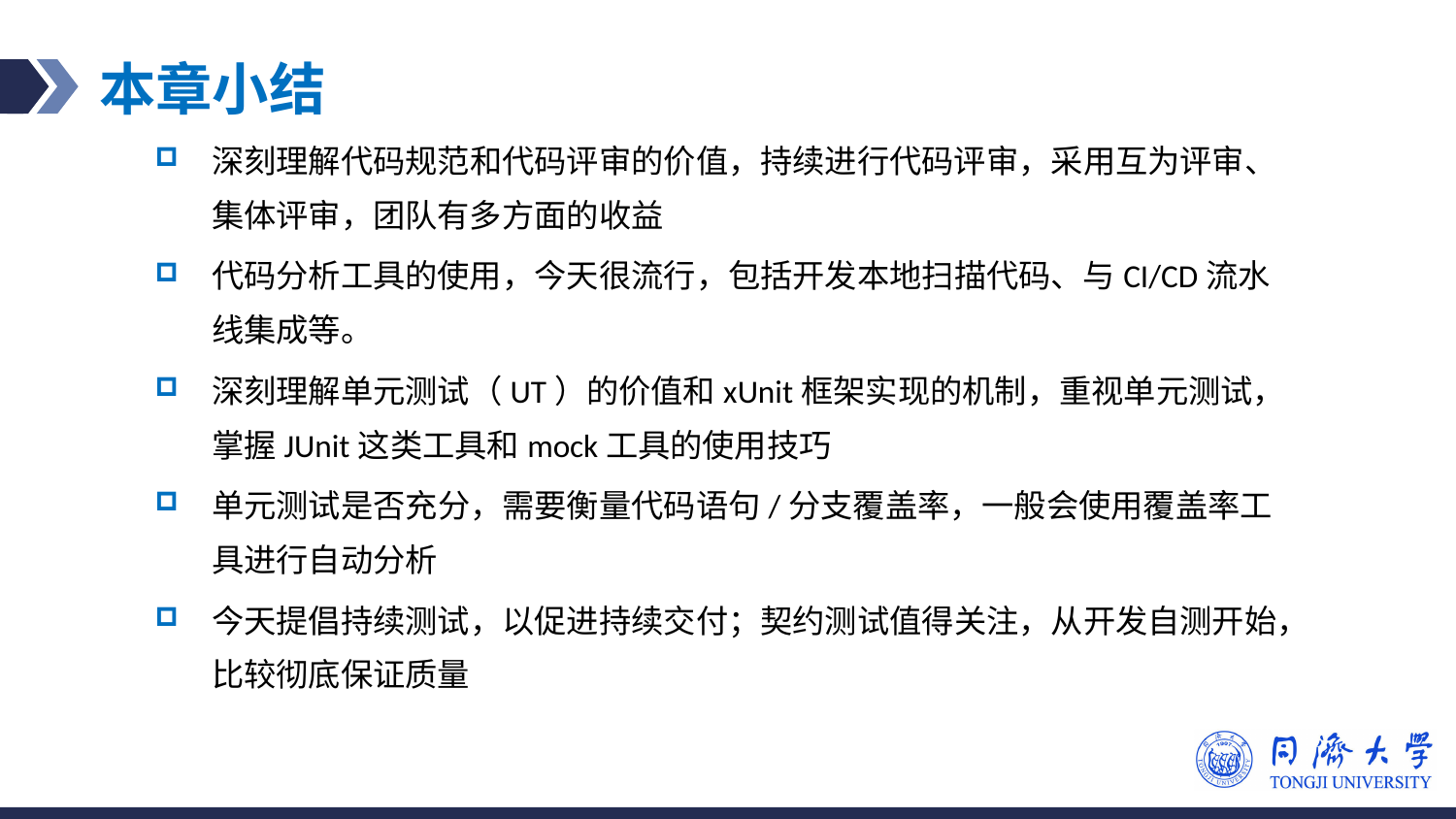

# 本章小结
深刻理解代码规范和代码评审的价值，持续进行代码评审，采用互为评审、集体评审，团队有多方面的收益
代码分析工具的使用，今天很流行，包括开发本地扫描代码、与CI/CD流水线集成等。
深刻理解单元测试（UT）的价值和xUnit框架实现的机制，重视单元测试，掌握JUnit这类工具和mock工具的使用技巧
单元测试是否充分，需要衡量代码语句/分支覆盖率，一般会使用覆盖率工具进行自动分析
今天提倡持续测试，以促进持续交付；契约测试值得关注，从开发自测开始，比较彻底保证质量